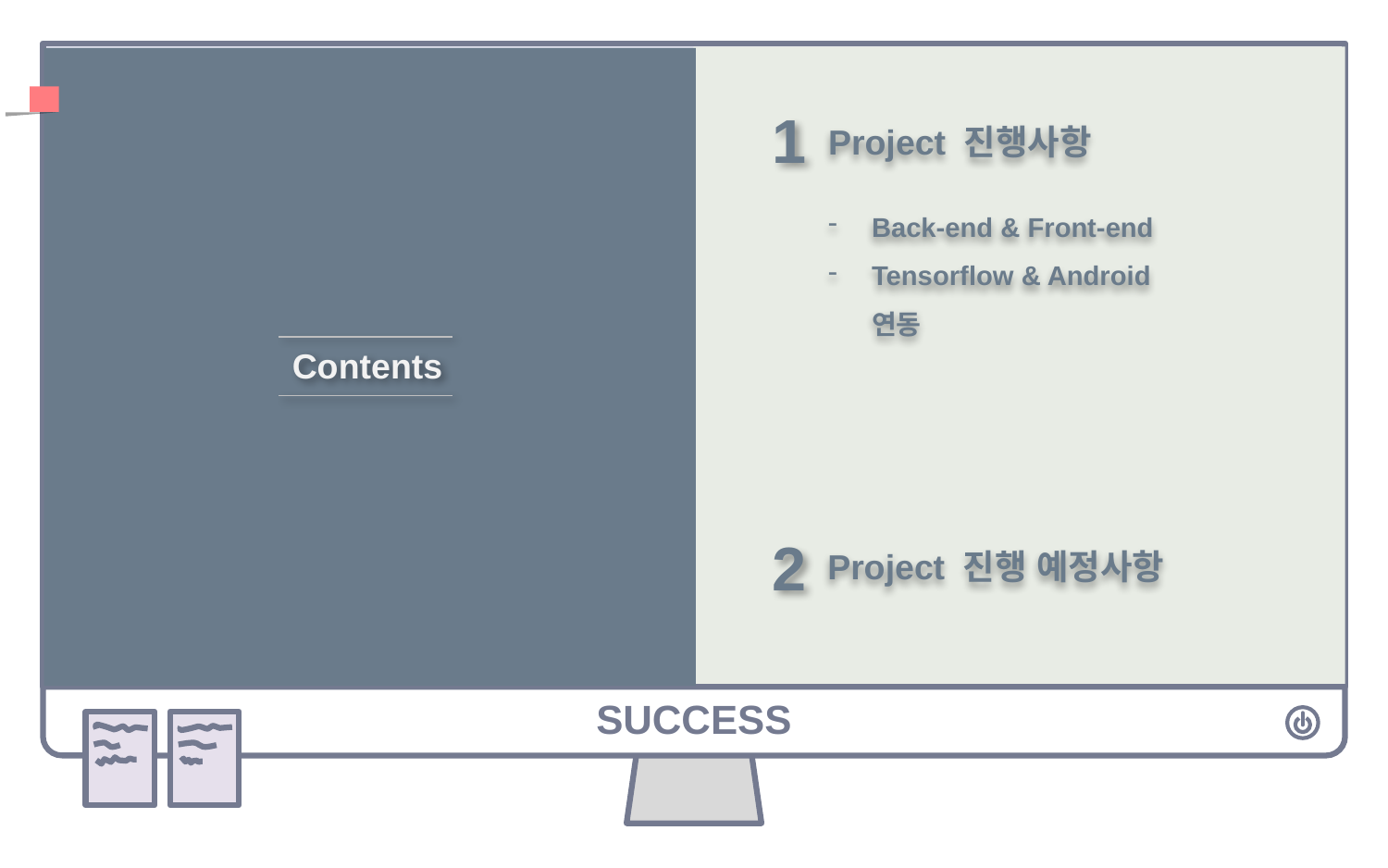

1
Project 진행사항

Back-end & Front-end
Tensorflow & Android 연동
Contents
2
Project 진행 예정사항
SUCCESS